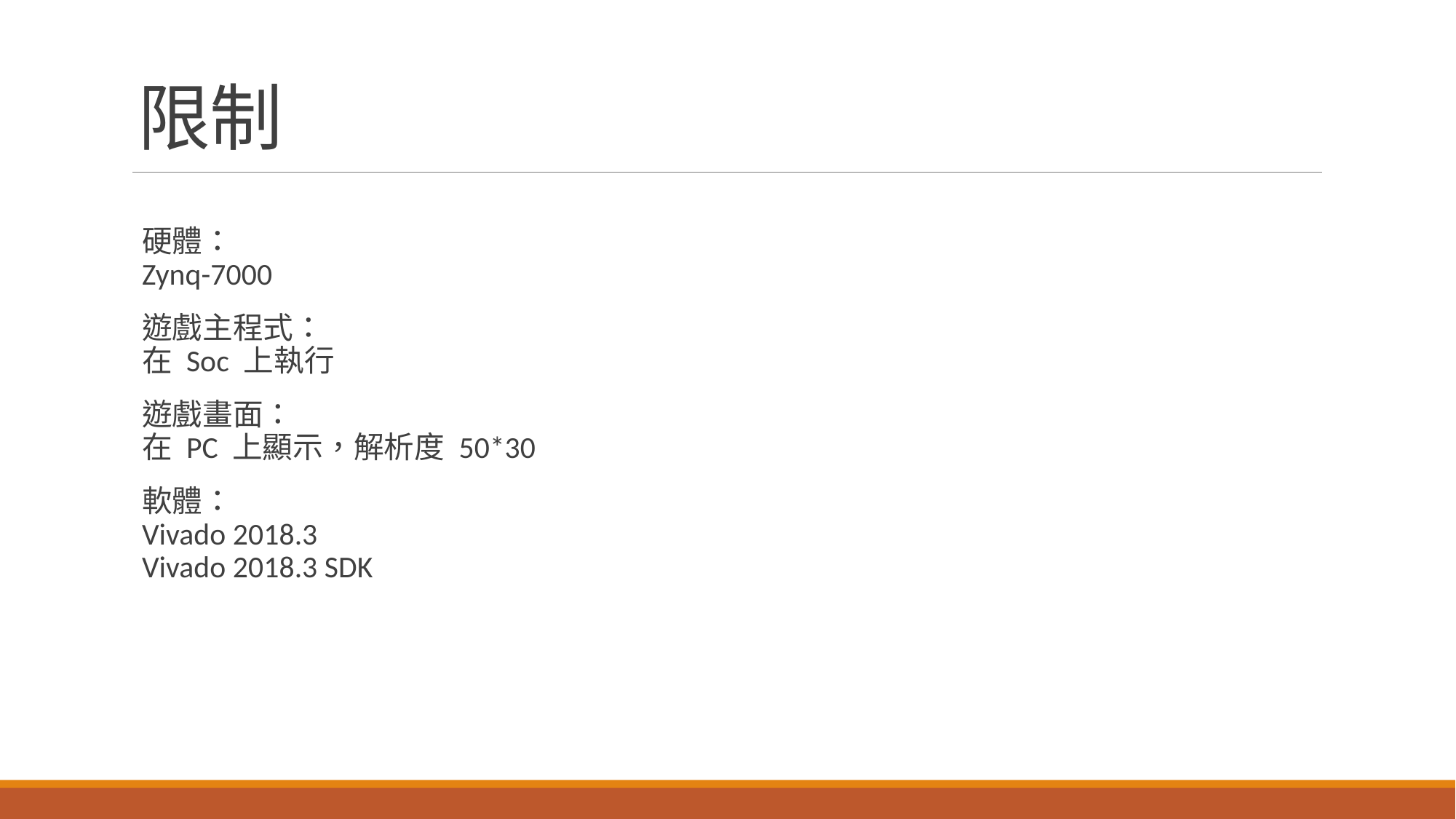

# 限制
硬體：
Zynq-7000
遊戲主程式：
在 Soc 上執行
遊戲畫面：
在 PC 上顯示，解析度 50*30
軟體：
Vivado 2018.3
Vivado 2018.3 SDK